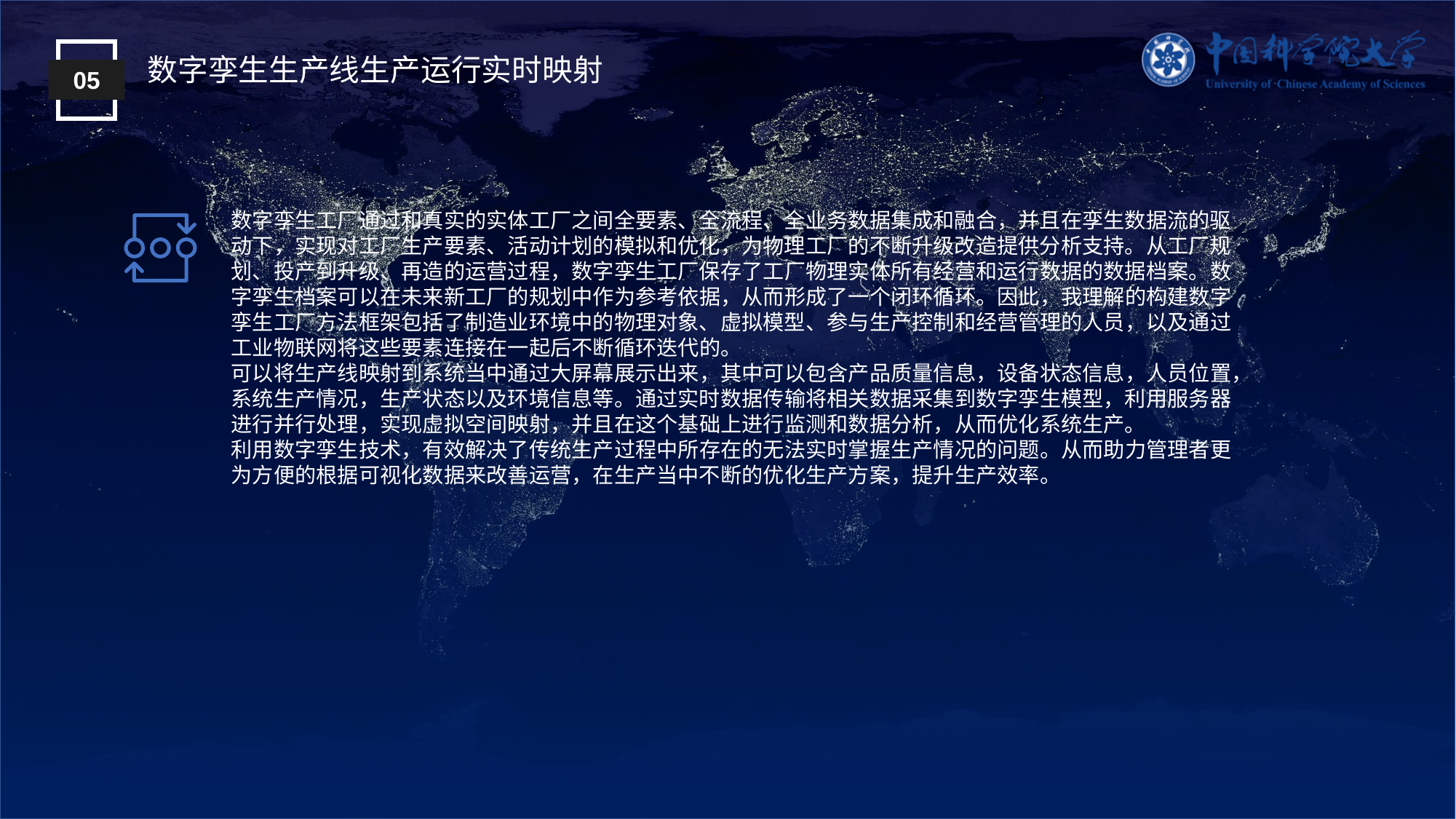

数字孪生生产线生产运行实时映射
05
数字孪生工厂通过和真实的实体工厂之间全要素、全流程、全业务数据集成和融合，并且在孪生数据流的驱动下，实现对工厂生产要素、活动计划的模拟和优化，为物理工厂的不断升级改造提供分析支持。从工厂规划、投产到升级、再造的运营过程，数字孪生工厂保存了工厂物理实体所有经营和运行数据的数据档案。数字孪生档案可以在未来新工厂的规划中作为参考依据，从而形成了一个闭环循环。因此，我理解的构建数字孪生工厂方法框架包括了制造业环境中的物理对象、虚拟模型、参与生产控制和经营管理的人员，以及通过工业物联网将这些要素连接在一起后不断循环迭代的。
可以将生产线映射到系统当中通过大屏幕展示出来，其中可以包含产品质量信息，设备状态信息，人员位置，系统生产情况，生产状态以及环境信息等。通过实时数据传输将相关数据采集到数字孪生模型，利用服务器进行并行处理，实现虚拟空间映射，并且在这个基础上进行监测和数据分析，从而优化系统生产。
利用数字孪生技术，有效解决了传统生产过程中所存在的无法实时掌握生产情况的问题。从而助力管理者更为方便的根据可视化数据来改善运营，在生产当中不断的优化生产方案，提升生产效率。